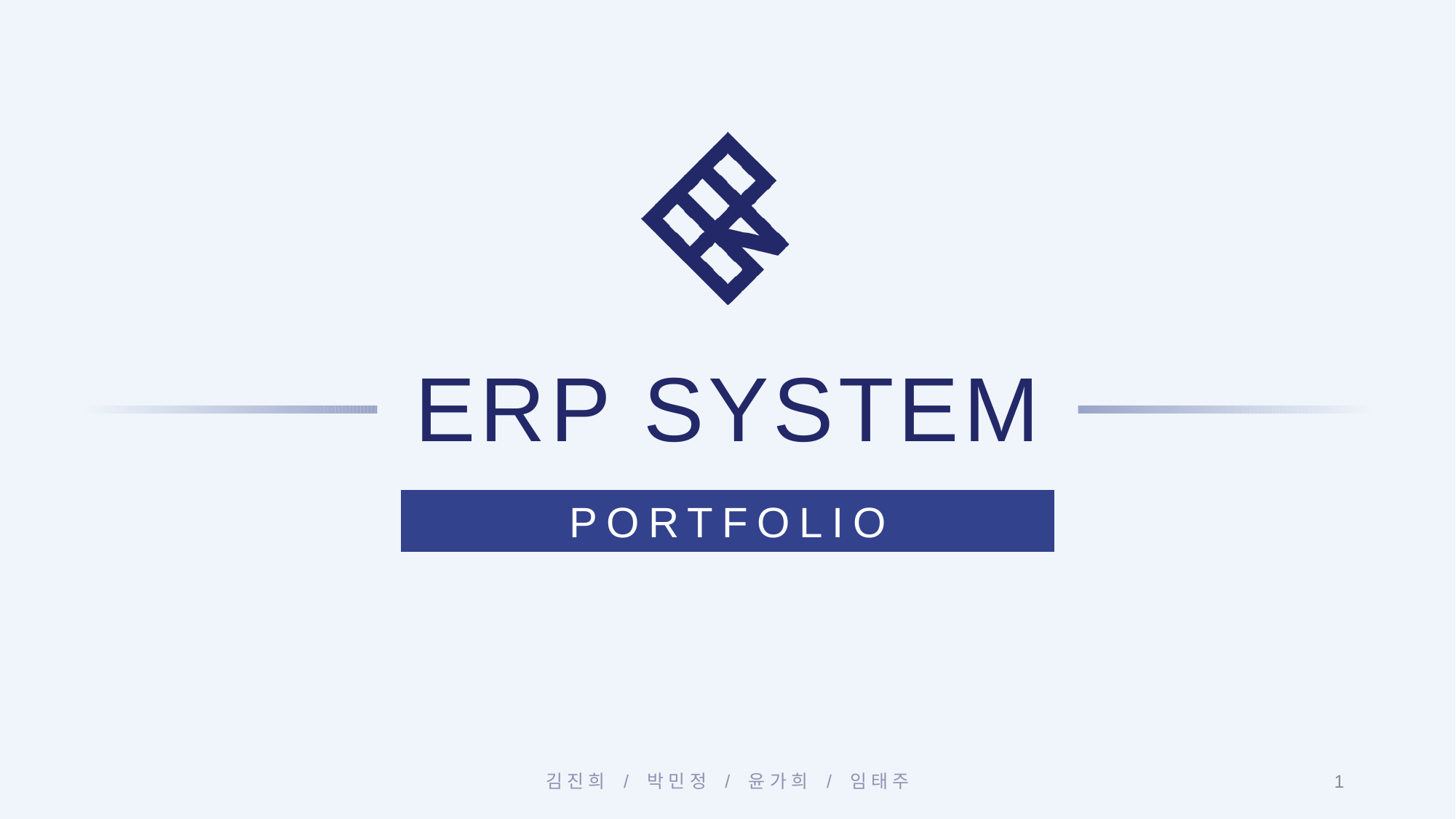

김진희 / 박민정 / 윤가희 / 임태주
1